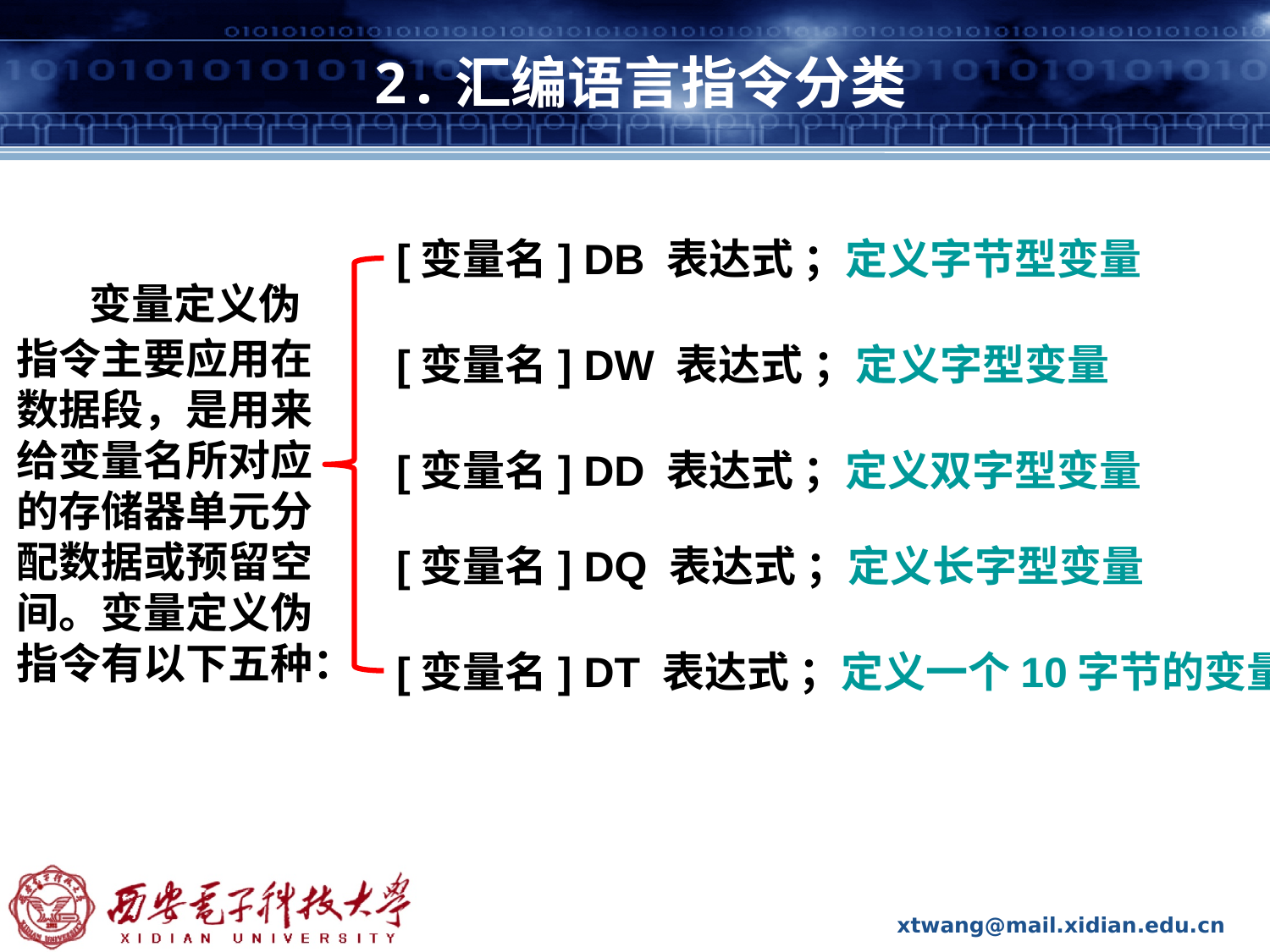

# 2.汇编语言指令分类
[变量名] DB 表达式 ；定义字节型变量
    变量定义伪指令主要应用在数据段，是用来给变量名所对应的存储器单元分配数据或预留空间。变量定义伪指令有以下五种：

[变量名] DW 表达式 ；定义字型变量
[变量名] DD 表达式 ；定义双字型变量
[变量名] DQ 表达式 ；定义长字型变量
[变量名] DT 表达式 ；定义一个10字节的变量